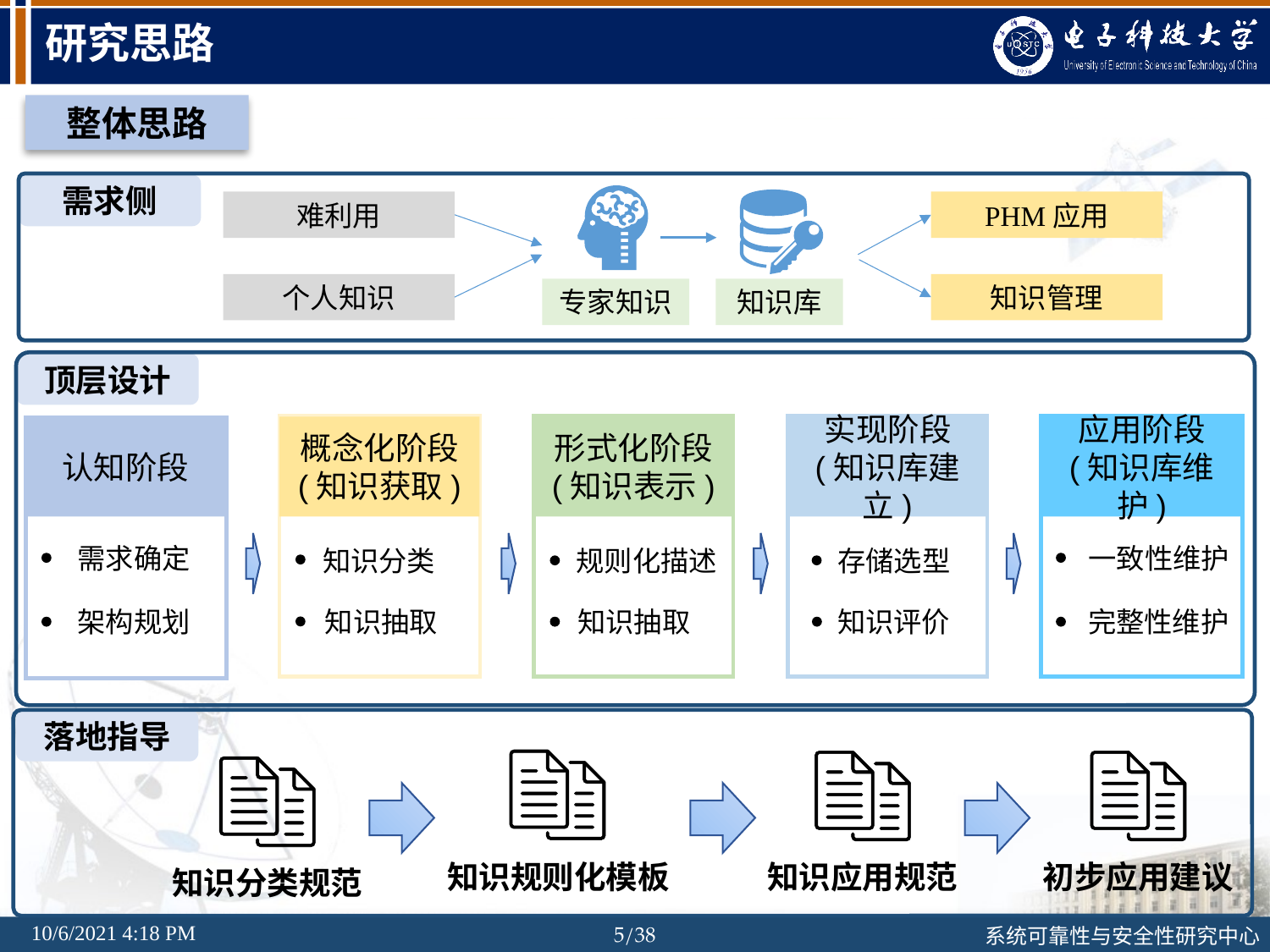

# 研究思路
整体思路

需求侧

专家知识
知识库
难利用
PHM应用
个人知识
知识管理

顶层设计

认知阶段
概念化阶段
(知识获取)
形式化阶段
(知识表示)
实现阶段
(知识库建立)
应用阶段
(知识库维护)

需求确定

一致性维护

知识分类

规则化描述

存储选型

知识抽取

知识抽取

架构规划

知识评价

完整性维护

落地指导

知识规则化模板

知识应用规范

初步应用建议

知识分类规范